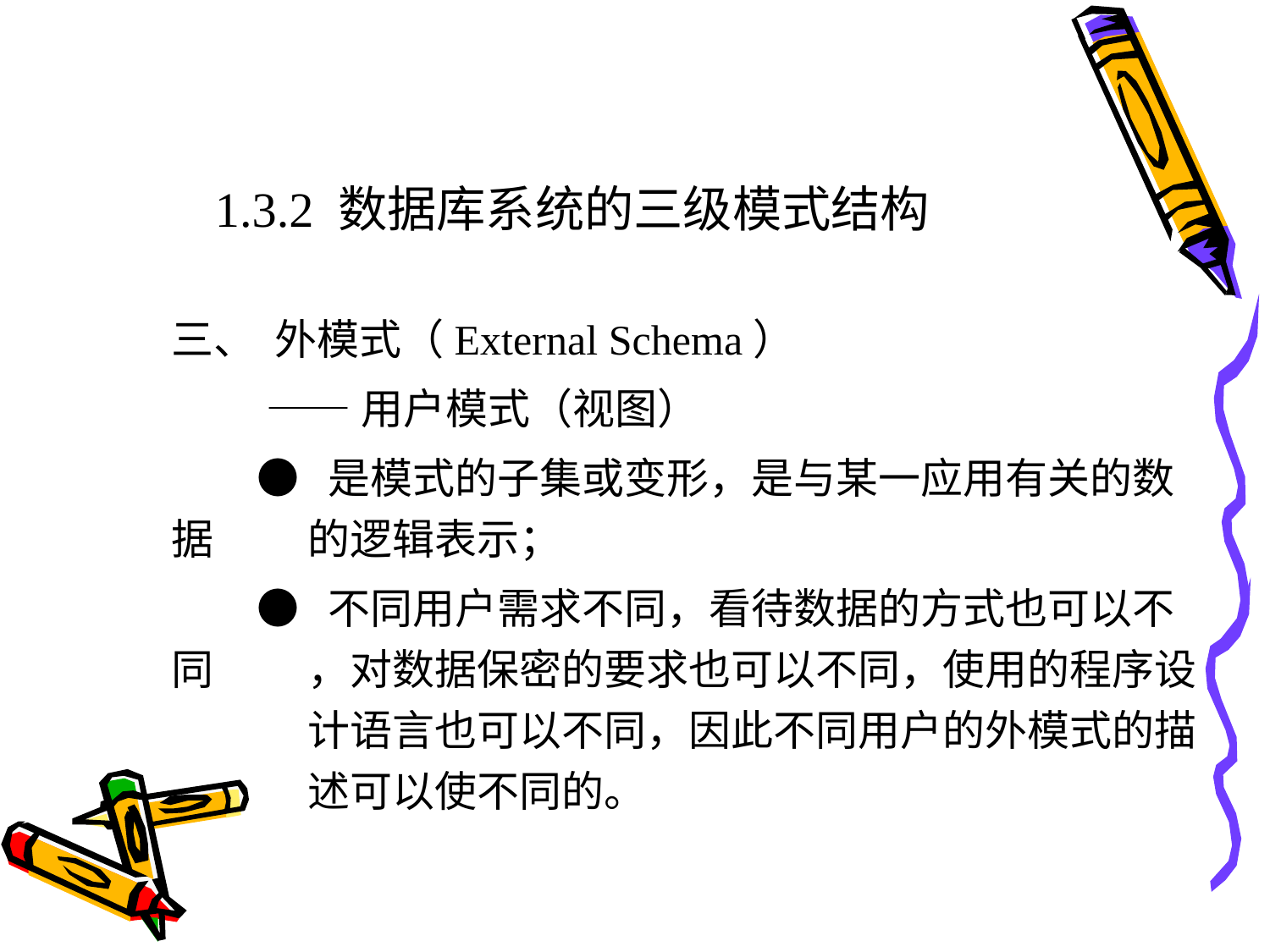

# 1.3.2 数据库系统的三级模式结构
三、  外模式（External Schema）
          ——用户模式（视图）
         ●  是模式的子集或变形，是与某一应用有关的数据	 的逻辑表示；
         ●  不同用户需求不同，看待数据的方式也可以不同	 ，对数据保密的要求也可以不同，使用的程序设	 计语言也可以不同，因此不同用户的外模式的描	 述可以使不同的。